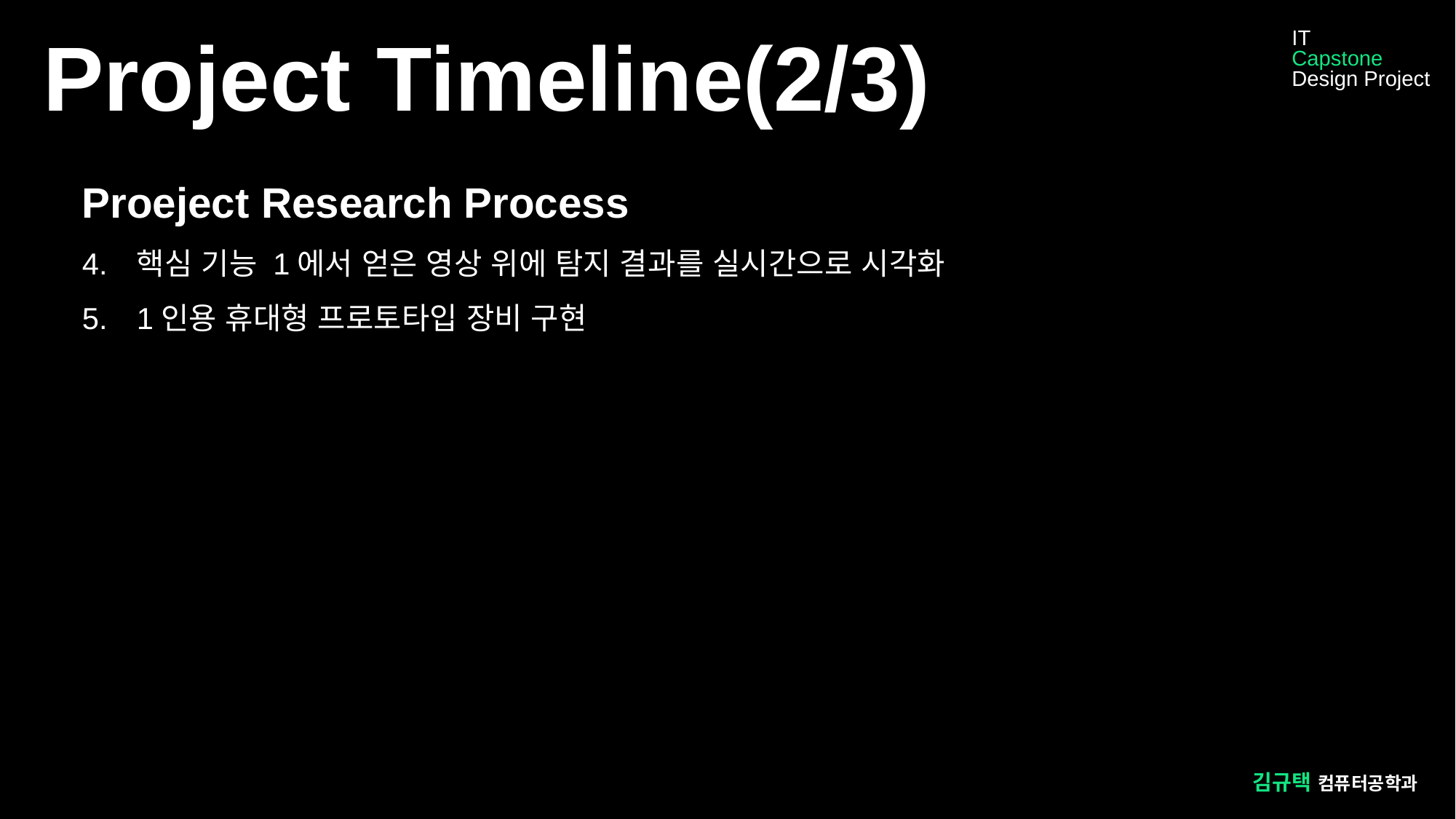

IT
Capstone
Design Project
Project Timeline(2/3)
Proeject Research Process
핵심 기능 1에서 얻은 영상 위에 탐지 결과를 실시간으로 시각화
1인용 휴대형 프로토타입 장비 구현
김규택 컴퓨터공학과